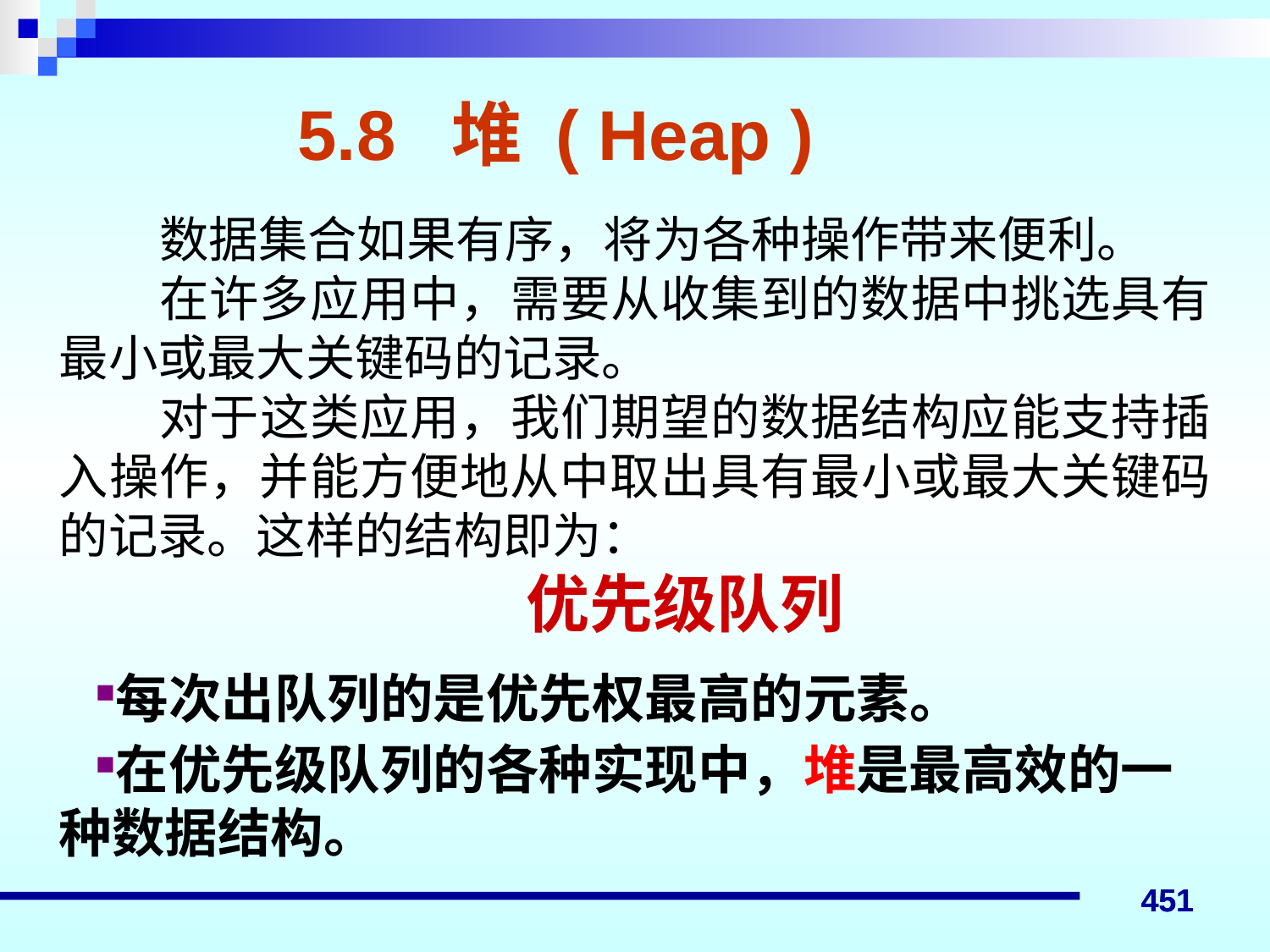

# 5.8  堆 ( Heap )
数据集合如果有序，将为各种操作带来便利。
在许多应用中，需要从收集到的数据中挑选具有最小或最大关键码的记录。
对于这类应用，我们期望的数据结构应能支持插入操作，并能方便地从中取出具有最小或最大关键码的记录。这样的结构即为：
优先级队列

每次出队列的是优先权最高的元素。
在优先级队列的各种实现中，堆是最高效的一种数据结构。
451
451